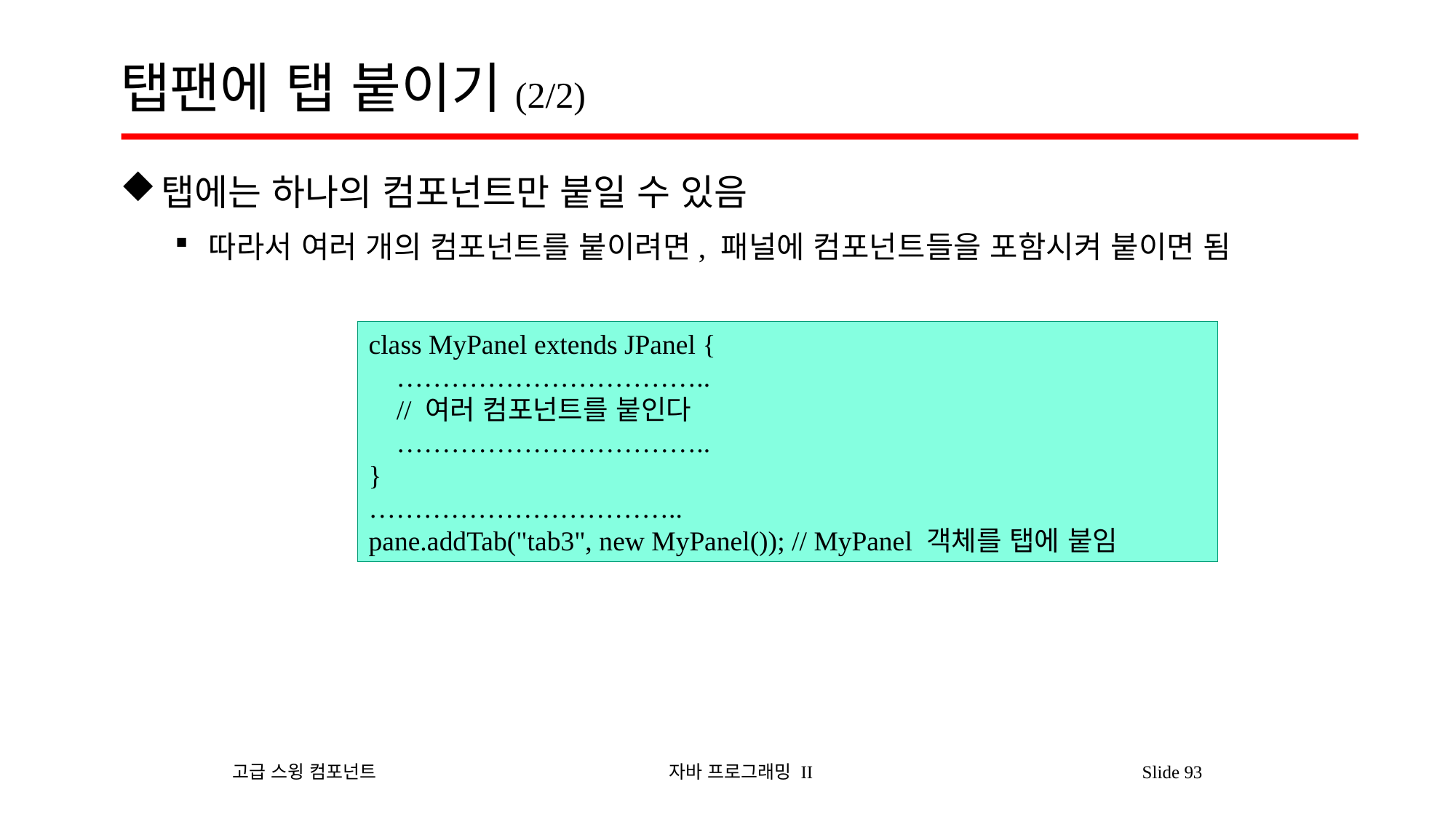

# 탭팬에 탭 붙이기(2/2)
탭에는 하나의 컴포넌트만 붙일 수 있음
따라서 여러 개의 컴포넌트를 붙이려면, 패널에 컴포넌트들을 포함시켜 붙이면 됨

class MyPanel extends JPanel {
    ……………………………..
    // 여러 컴포넌트를 붙인다
    ……………………………..
}
……………………………..
pane.addTab("tab3", new MyPanel()); // MyPanel 객체를 탭에 붙임